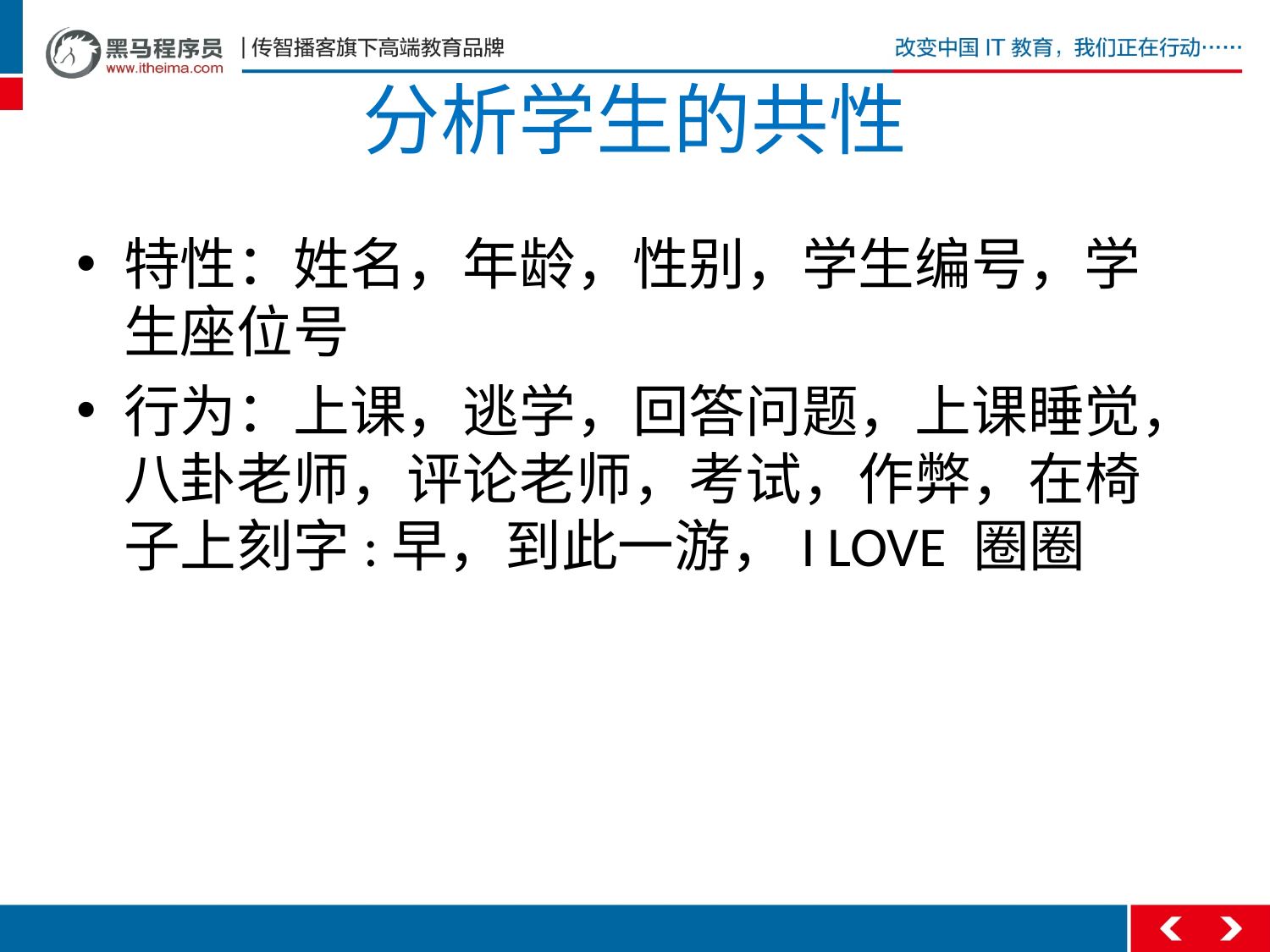

# 分析学生的共性
特性：姓名，年龄，性别，学生编号，学生座位号
行为：上课，逃学，回答问题，上课睡觉，八卦老师，评论老师，考试，作弊，在椅子上刻字:早，到此一游，I LOVE 圈圈